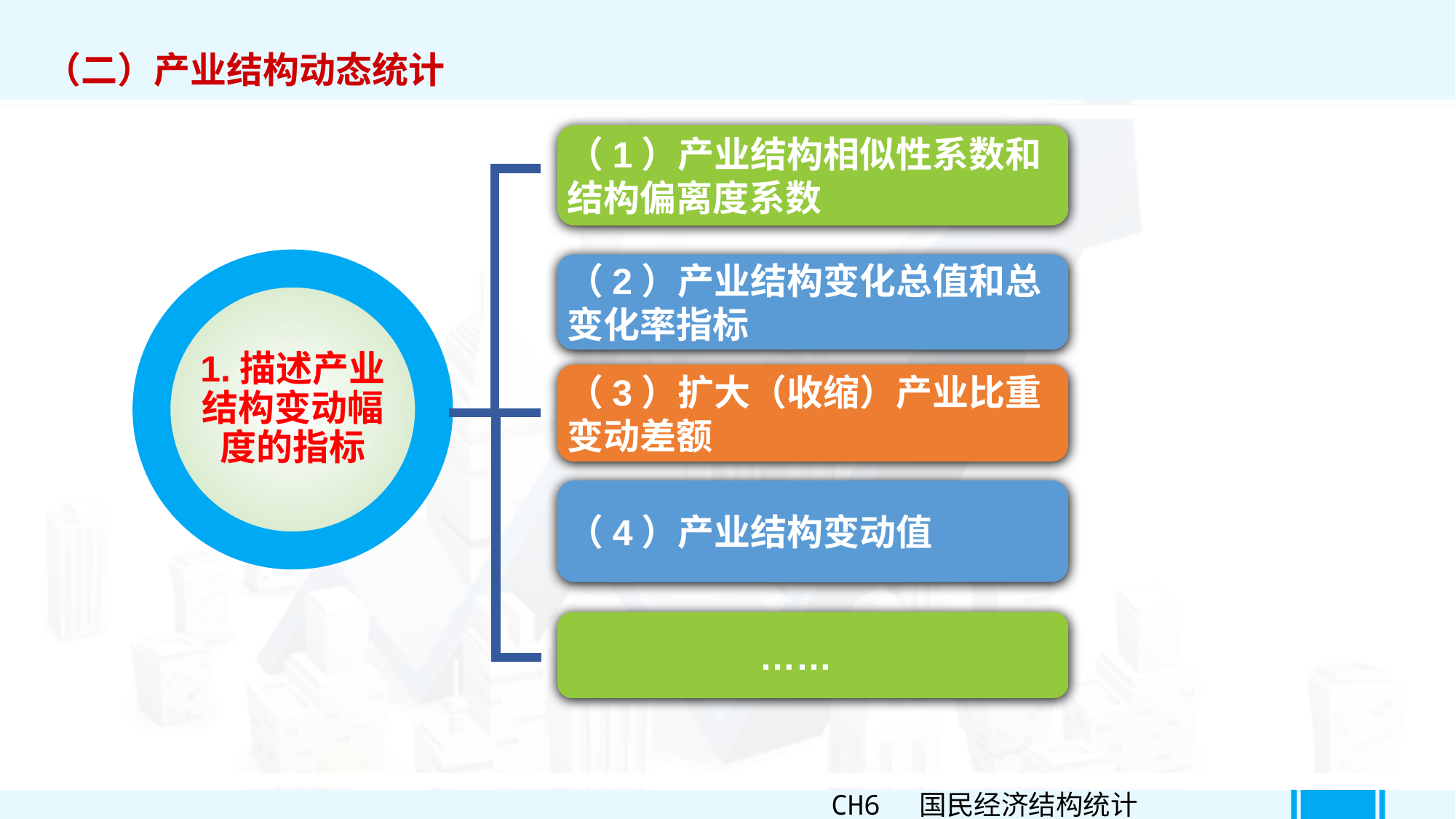

（二）产业结构动态统计
（1）产业结构相似性系数和结构偏离度系数

（2）产业结构变化总值和总变化率指标
1.描述产业结构变动幅度的指标
（3）扩大（收缩）产业比重变动差额
（4）产业结构变动值
                   ……
CH6  国民经济结构统计
10